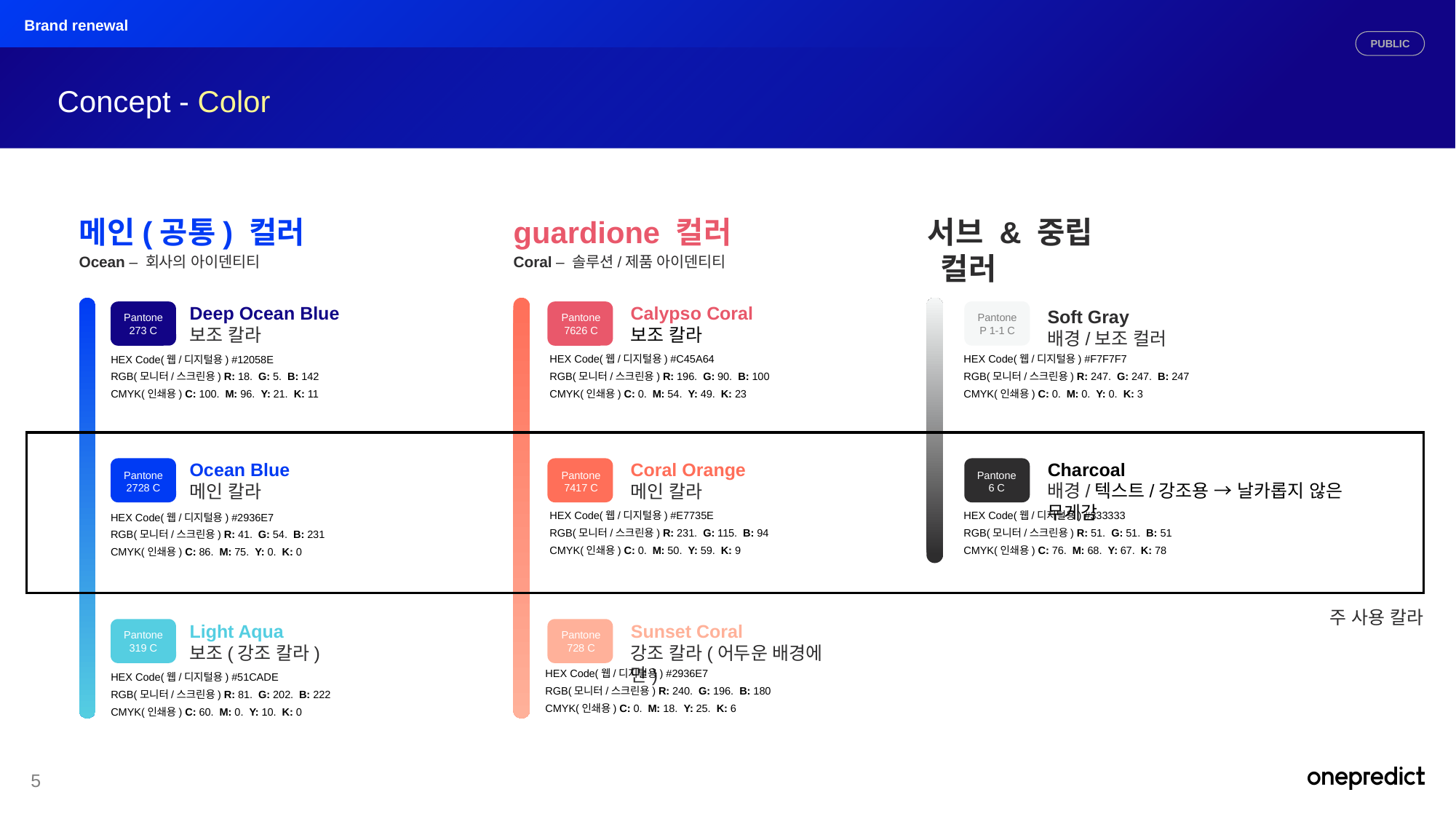

Brand renewal
Concept - Color
메인(공통) 컬러
Ocean – 회사의 아이덴티티
guardione 컬러
Coral – 솔루션/제품 아이덴티티
서브 & 중립 컬러

Deep Ocean Blue
보조 칼라

Calypso Coral
보조 칼라

Soft Gray
배경/보조 컬러
Pantone
273 C
Pantone
7626 C
Pantone
P 1-1 C
HEX Code(웹/디지털용) #C45A64
RGB(모니터/스크린용) R: 196.  G: 90.  B: 100
CMYK(인쇄용) C: 0.  M: 54.  Y: 49.  K: 23
HEX Code(웹/디지털용) #F7F7F7
RGB(모니터/스크린용) R: 247.  G: 247.  B: 247
CMYK(인쇄용) C: 0.  M: 0.  Y: 0.  K: 3
HEX Code(웹/디지털용) #12058E
RGB(모니터/스크린용) R: 18.  G: 5.  B: 142
CMYK(인쇄용) C: 100.  M: 96.  Y: 21.  K: 11

Charcoal
배경/텍스트/강조용 → 날카롭지 않은 무게감
Ocean Blue
메인 칼라
Coral Orange
메인 칼라

Pantone
2728 C
Pantone
7417 C
Pantone
6 C
HEX Code(웹/디지털용) #E7735E
RGB(모니터/스크린용) R: 231.  G: 115.  B: 94
CMYK(인쇄용) C: 0.  M: 50.  Y: 59.  K: 9
HEX Code(웹/디지털용) #333333
RGB(모니터/스크린용) R: 51.  G: 51.  B: 51
CMYK(인쇄용) C: 76.  M: 68.  Y: 67.  K: 78
HEX Code(웹/디지털용) #2936E7
RGB(모니터/스크린용) R: 41.  G: 54.  B: 231
CMYK(인쇄용) C: 86.  M: 75.  Y: 0.  K: 0
주 사용 칼라

Light Aqua
보조(강조 칼라)
Sunset Coral
강조 칼라(어두운 배경에만)
Pantone
319 C
Pantone
728 C
HEX Code(웹/디지털용) #2936E7
RGB(모니터/스크린용) R: 240.  G: 196.  B: 180
CMYK(인쇄용) C: 0.  M: 18.  Y: 25.  K: 6
HEX Code(웹/디지털용) #51CADE
RGB(모니터/스크린용) R: 81.  G: 202.  B: 222
CMYK(인쇄용) C: 60.  M: 0.  Y: 10.  K: 0